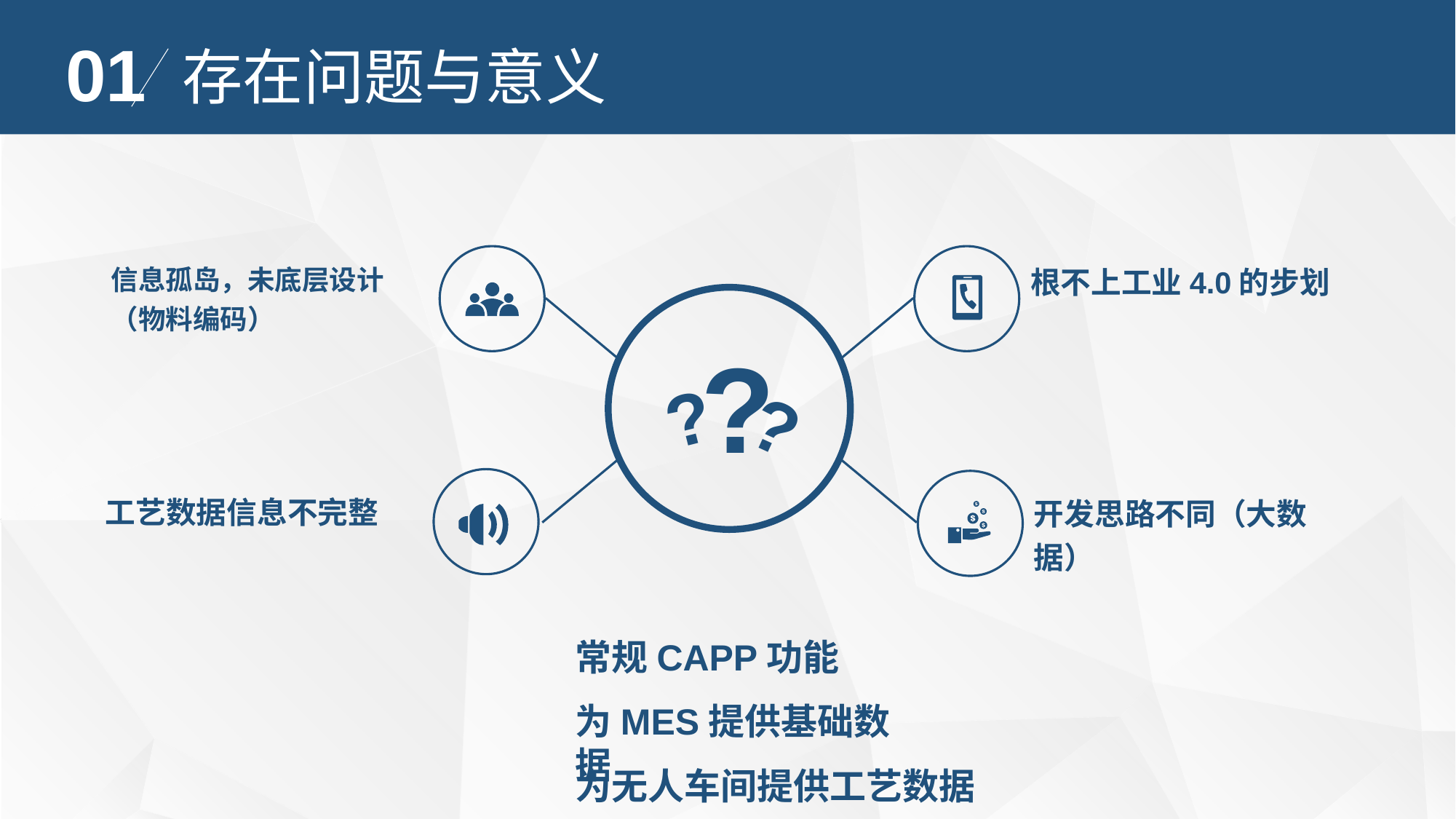

01
存在问题与意义

信息孤岛，未底层设计
（物料编码）
根不上工业4.0的步划

?
?
?

工艺数据信息不完整
开发思路不同（大数据）

常规CAPP功能
为MES提供基础数据
为无人车间提供工艺数据